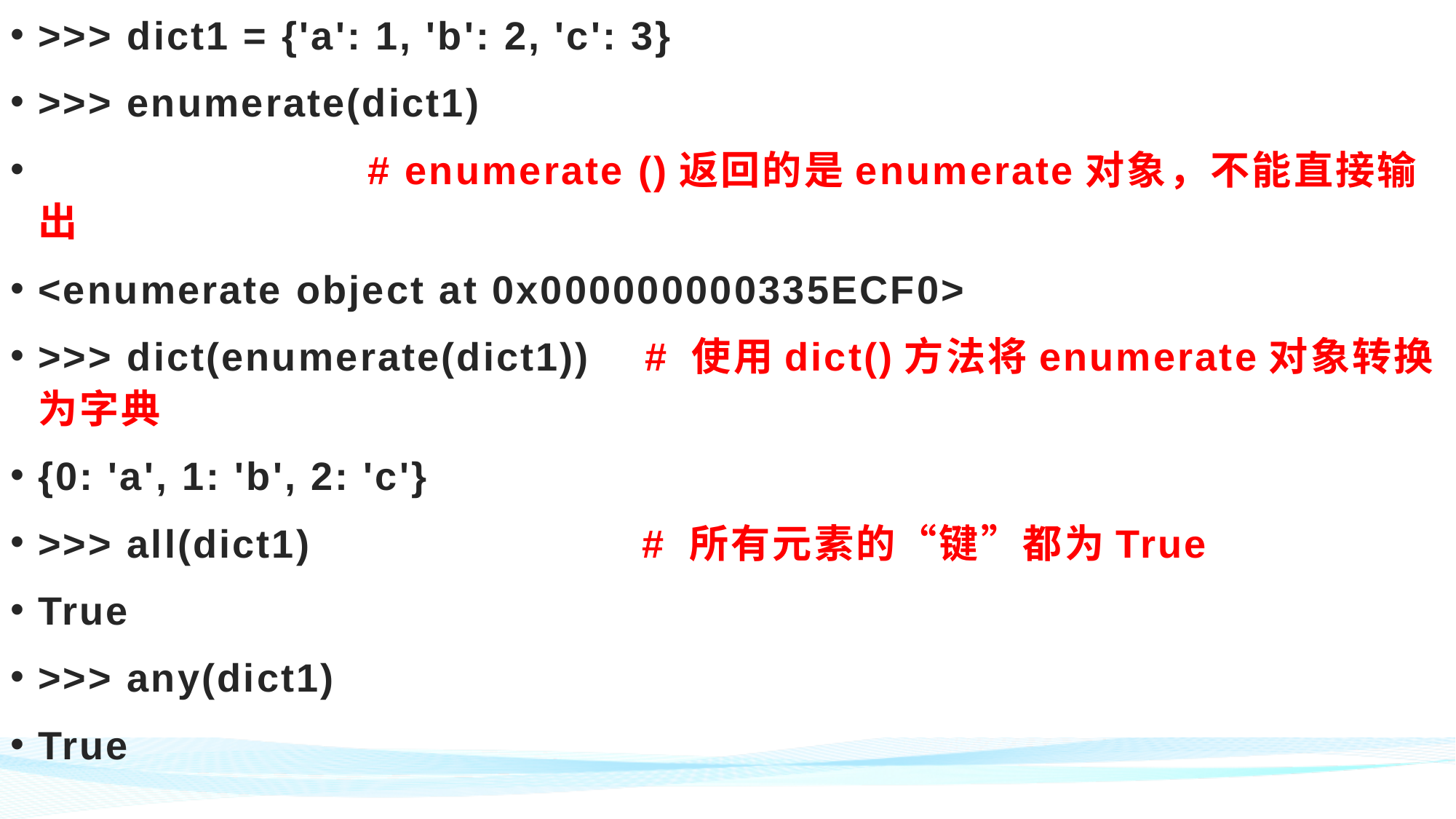

>>> dict1 = {'a': 1, 'b': 2, 'c': 3}
>>> enumerate(dict1)
                         # enumerate ()返回的是enumerate对象，不能直接输出
<enumerate object at 0x000000000335ECF0>
>>> dict(enumerate(dict1))    # 使用dict()方法将enumerate对象转换为字典
{0: 'a', 1: 'b', 2: 'c'}
>>> all(dict1)                         # 所有元素的“键”都为True
True
>>> any(dict1)
True
24